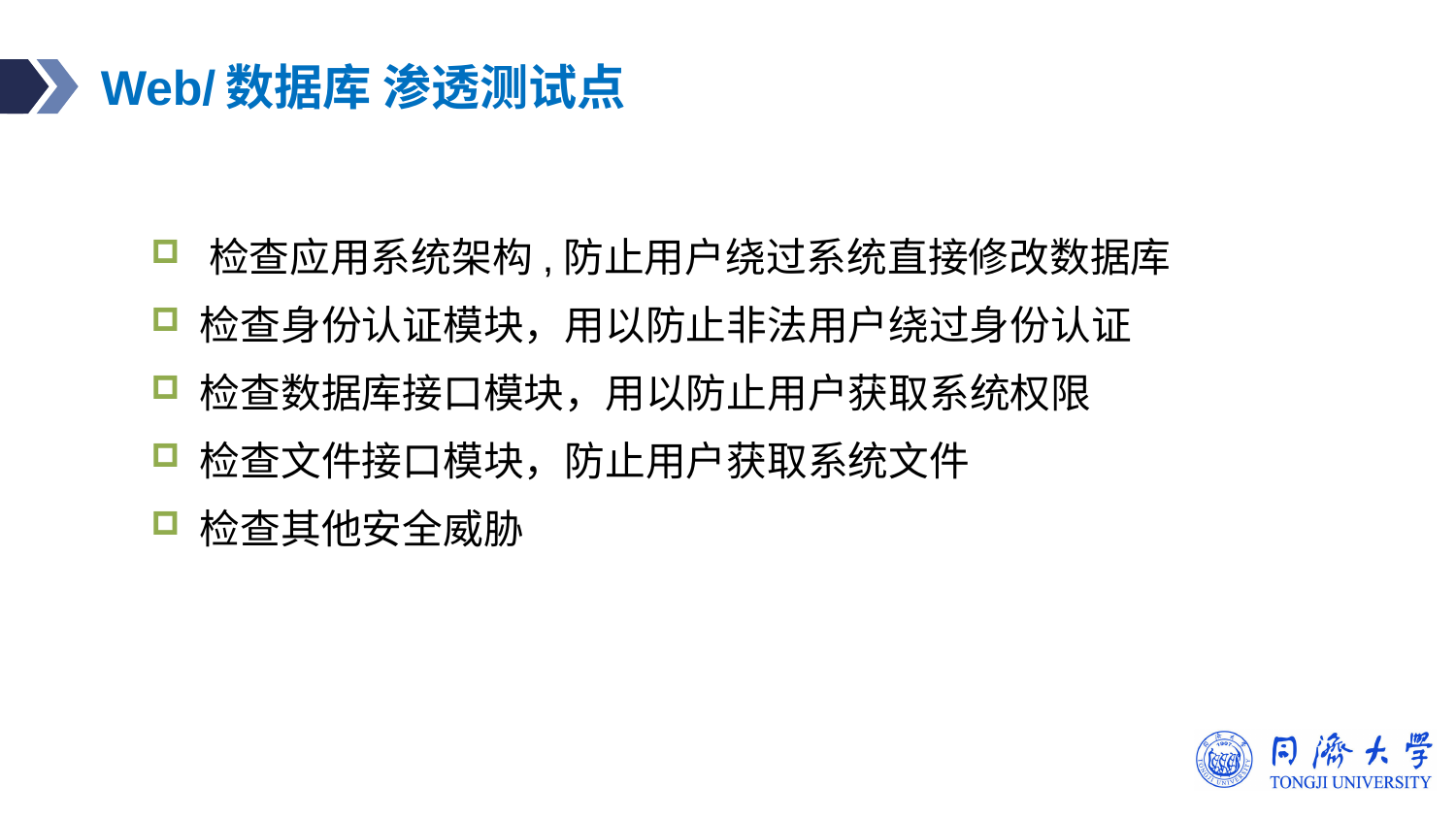

# Web/数据库 渗透测试点
  检查应用系统架构,防止用户绕过系统直接修改数据库
 检查身份认证模块，用以防止非法用户绕过身份认证
 检查数据库接口模块，用以防止用户获取系统权限
 检查文件接口模块，防止用户获取系统文件
 检查其他安全威胁